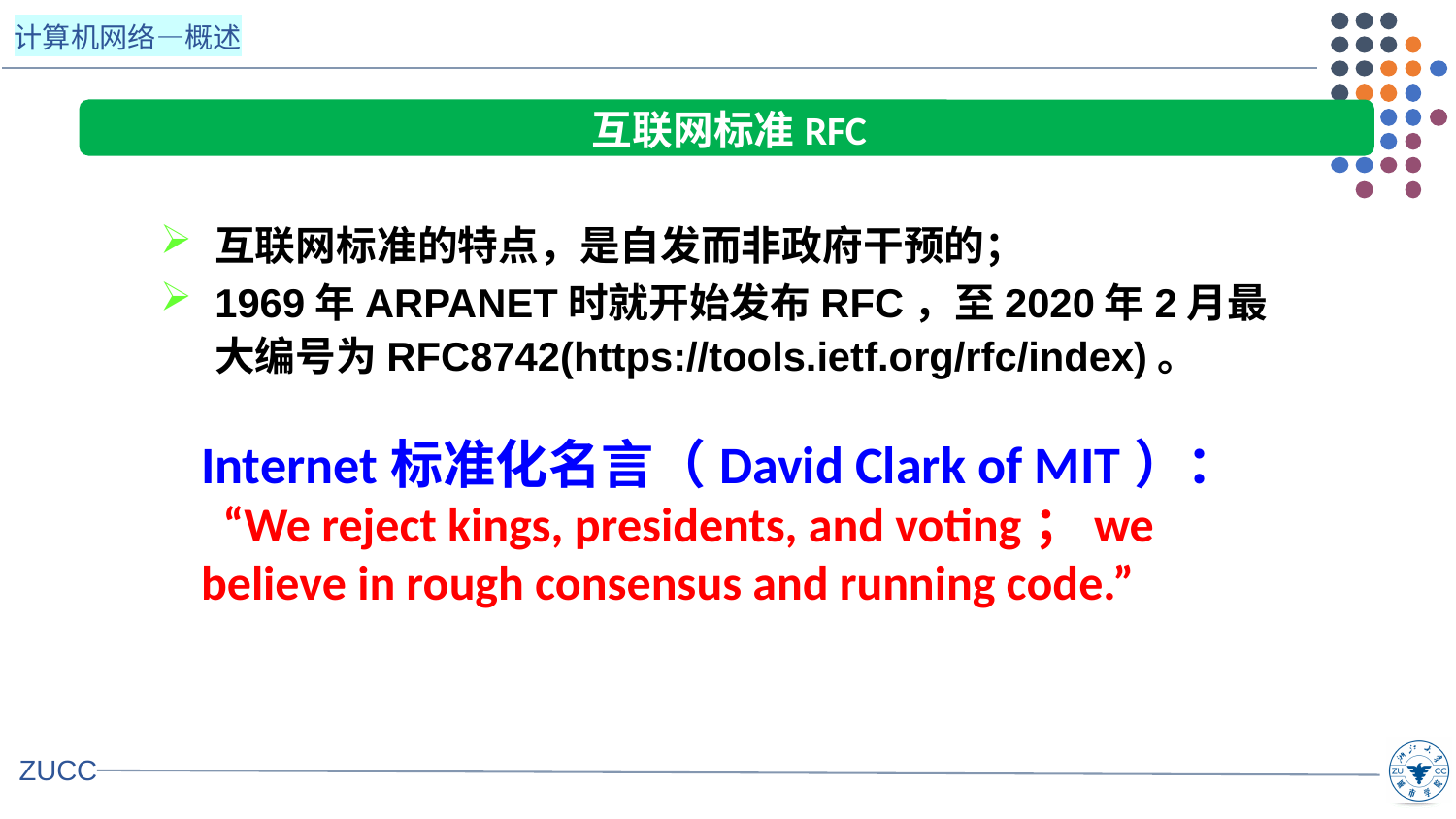

互联网标准RFC

互联网标准的特点，是自发而非政府干预的；
1969年ARPANET时就开始发布RFC，至2020年2月最大编号为RFC8742(https://tools.ietf.org/rfc/index)。
Internet标准化名言（David Clark of MIT）：
  “We reject kings, presidents, and voting；we believe in rough consensus and running code.”